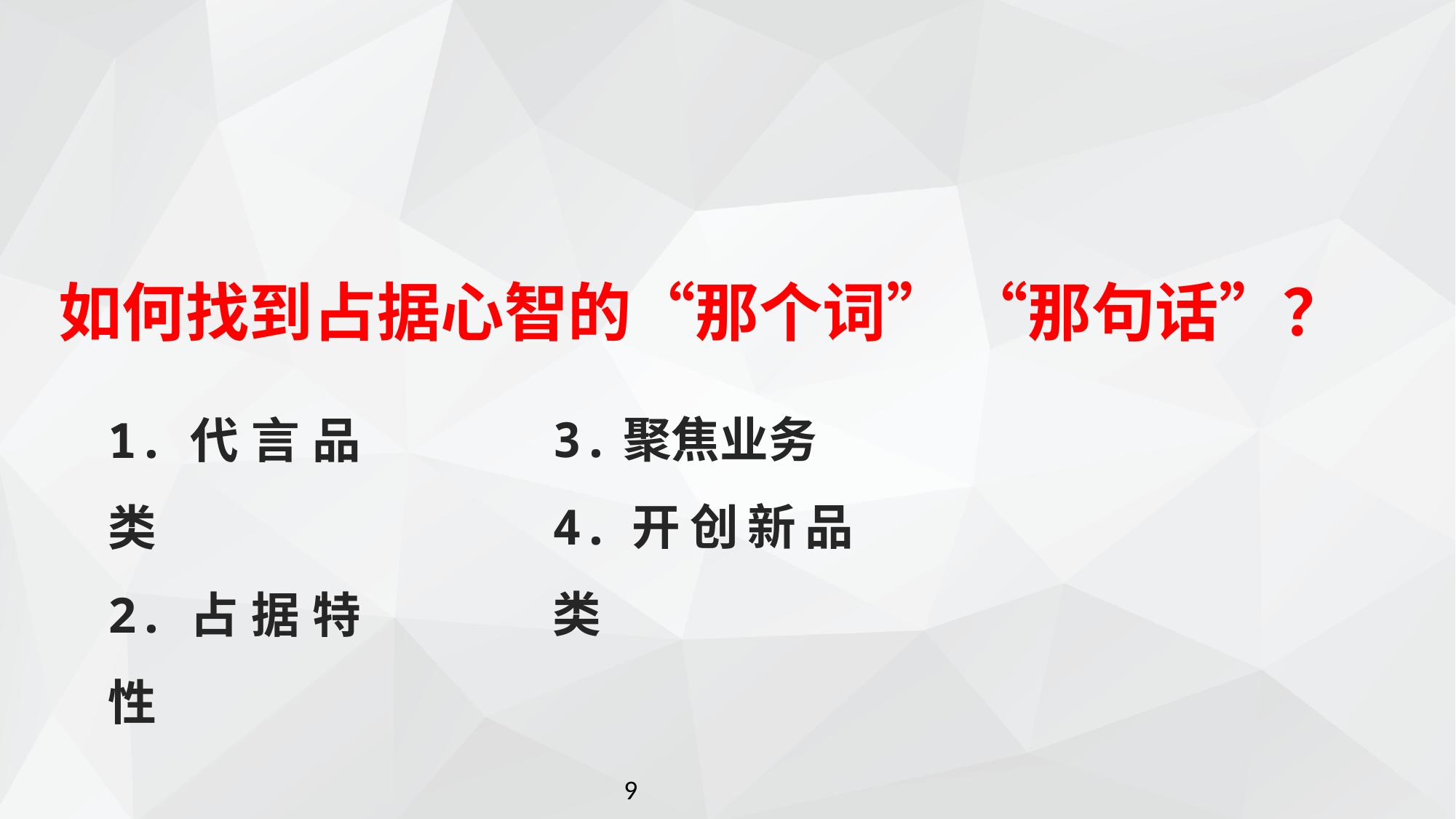

如何找到占据心智的“那个词” “那句话”？

3.聚焦业务
4.开创新品类

1.代言品类
2.占据特性

9